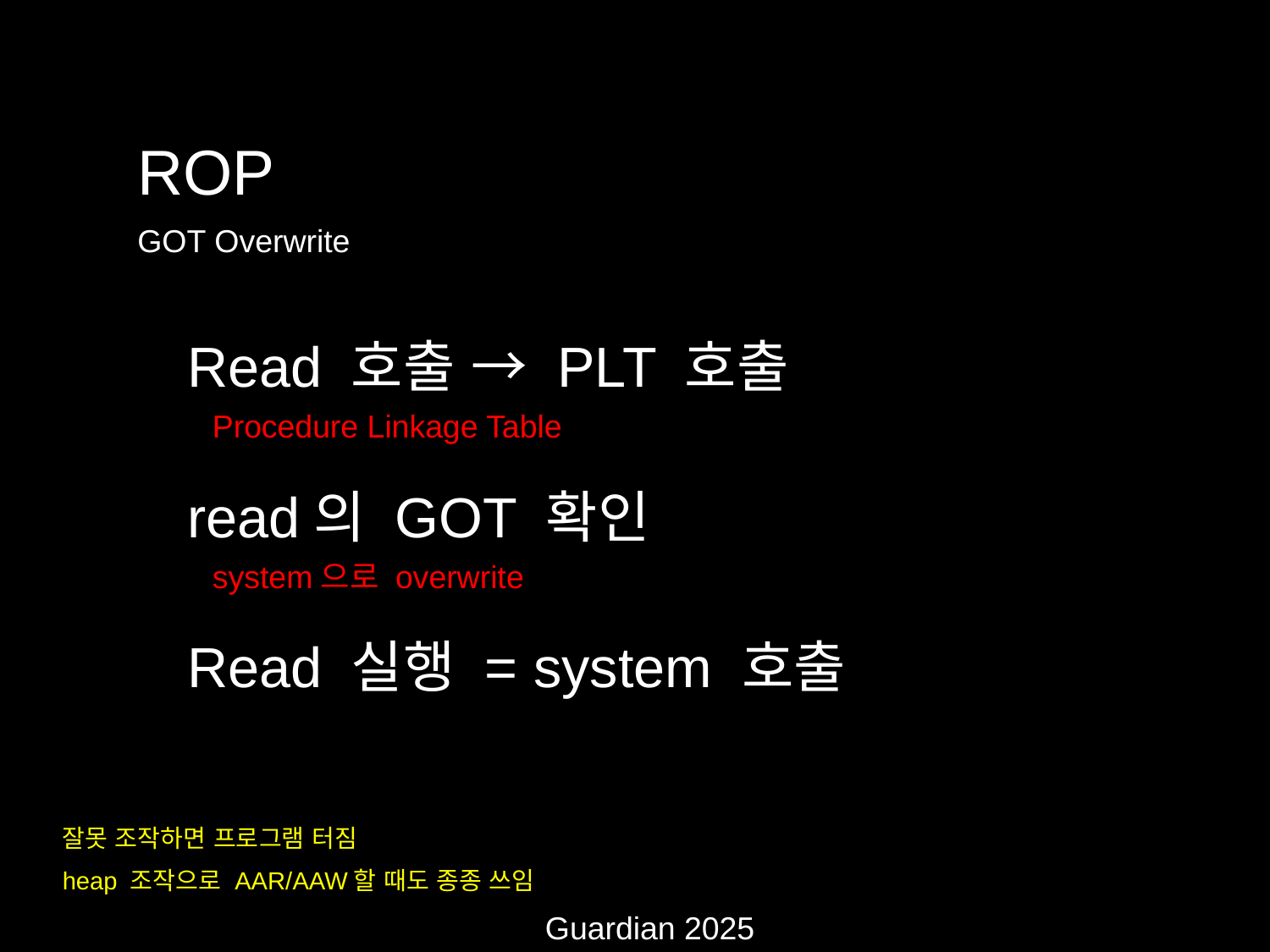

ROP
GOT Overwrite
Read 호출 → PLT 호출
read의 GOT 확인
Read 실행 = system 호출
system으로 overwrite
Procedure Linkage Table
잘못 조작하면 프로그램 터짐
heap 조작으로 AAR/AAW할 때도 종종 쓰임

Guardian 2025